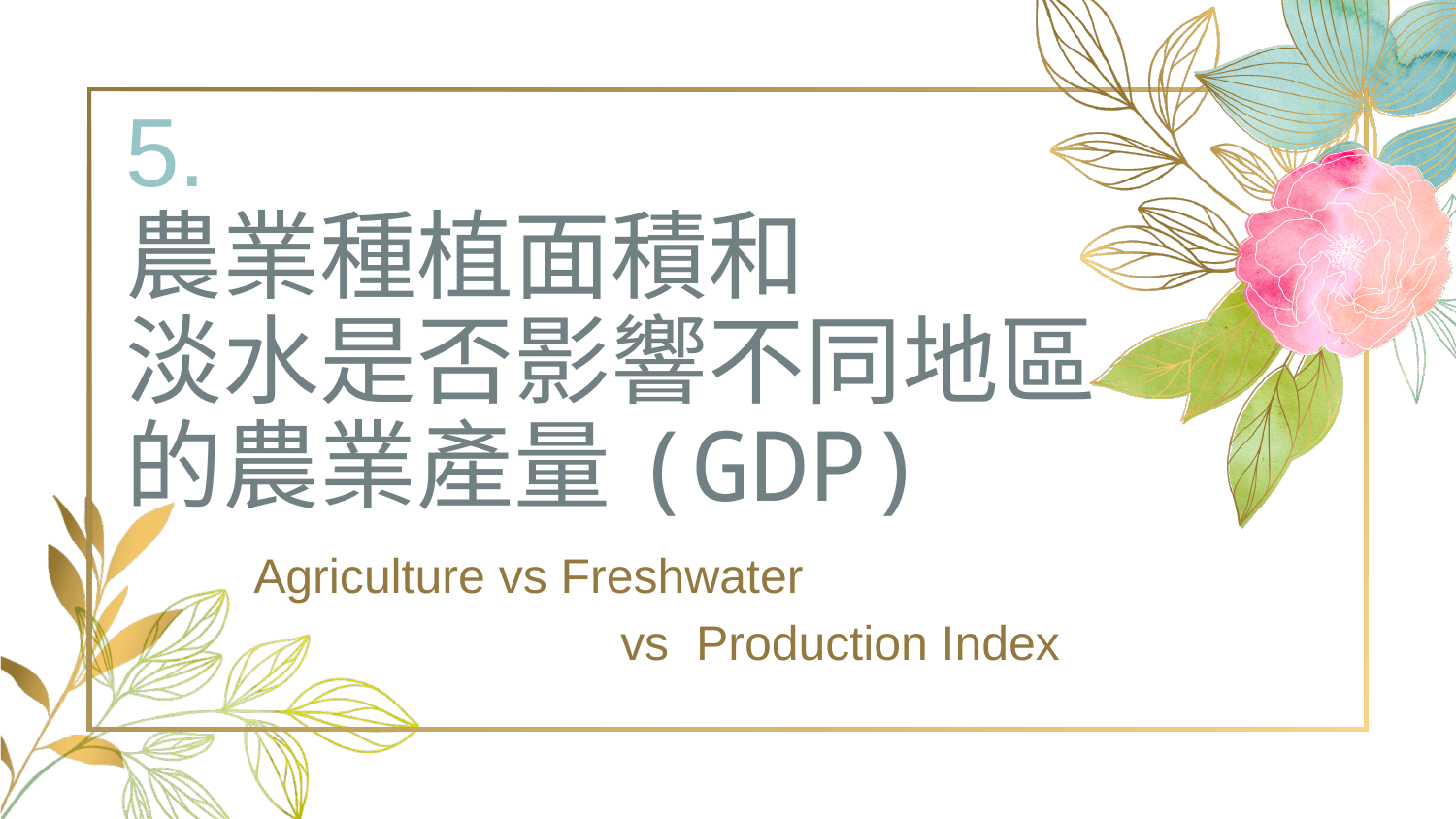

# 5.
農業種植面積和
淡水是否影響不同地區的農業產量(GDP)
Agriculture vs Freshwater
                           vs  Production Index